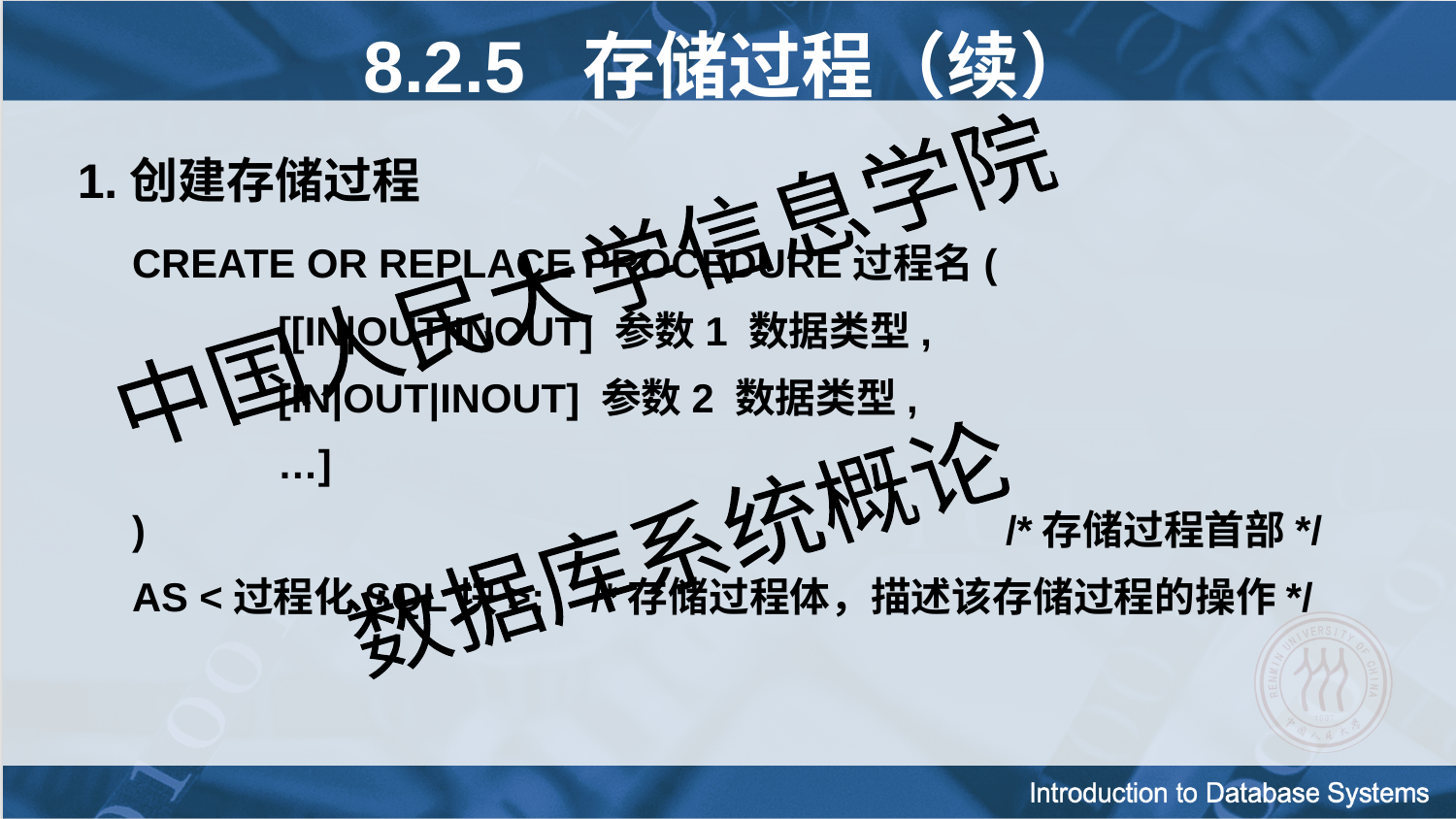

8.2.5  存储过程（续）
1.创建存储过程
	CREATE OR REPLACE PROCEDURE过程名(
		[[IN|OUT|INOUT] 参数1 数据类型,
		[IN|OUT|INOUT] 参数2 数据类型,
		…]
	) 						/*存储过程首部*/
	AS <过程化SQL块>;	  /*存储过程体，描述该存储过程的操作*/